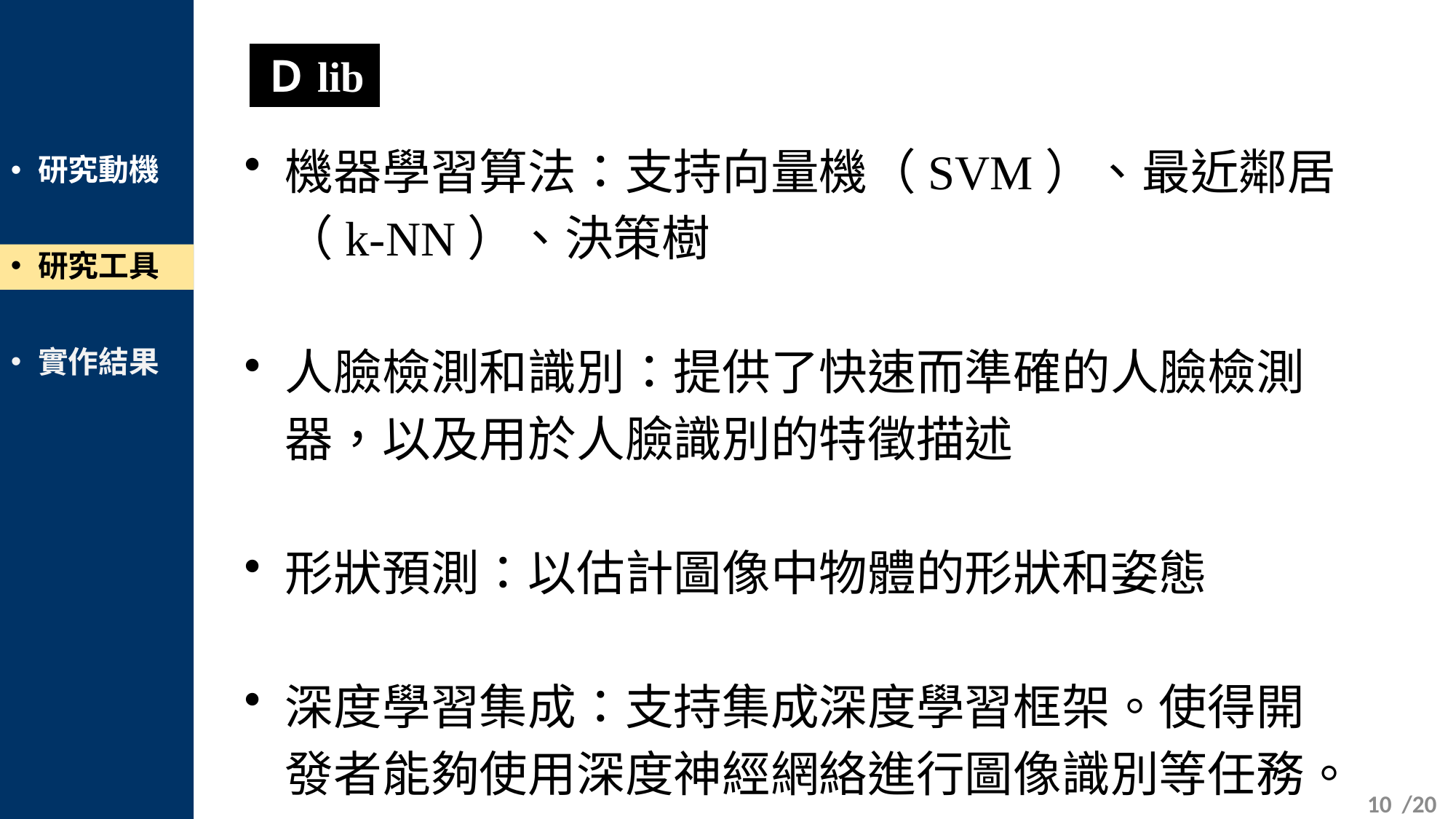

Ｄlib
機器學習算法：支持向量機（SVM）、最近鄰居（k-NN）、決策樹

人臉檢測和識別：提供了快速而準確的人臉檢測器，以及用於人臉識別的特徵描述

形狀預測：以估計圖像中物體的形狀和姿態

深度學習集成：支持集成深度學習框架。使得開發者能夠使用深度神經網絡進行圖像識別等任務。

研究動機

研究工具

實作結果

10
/20